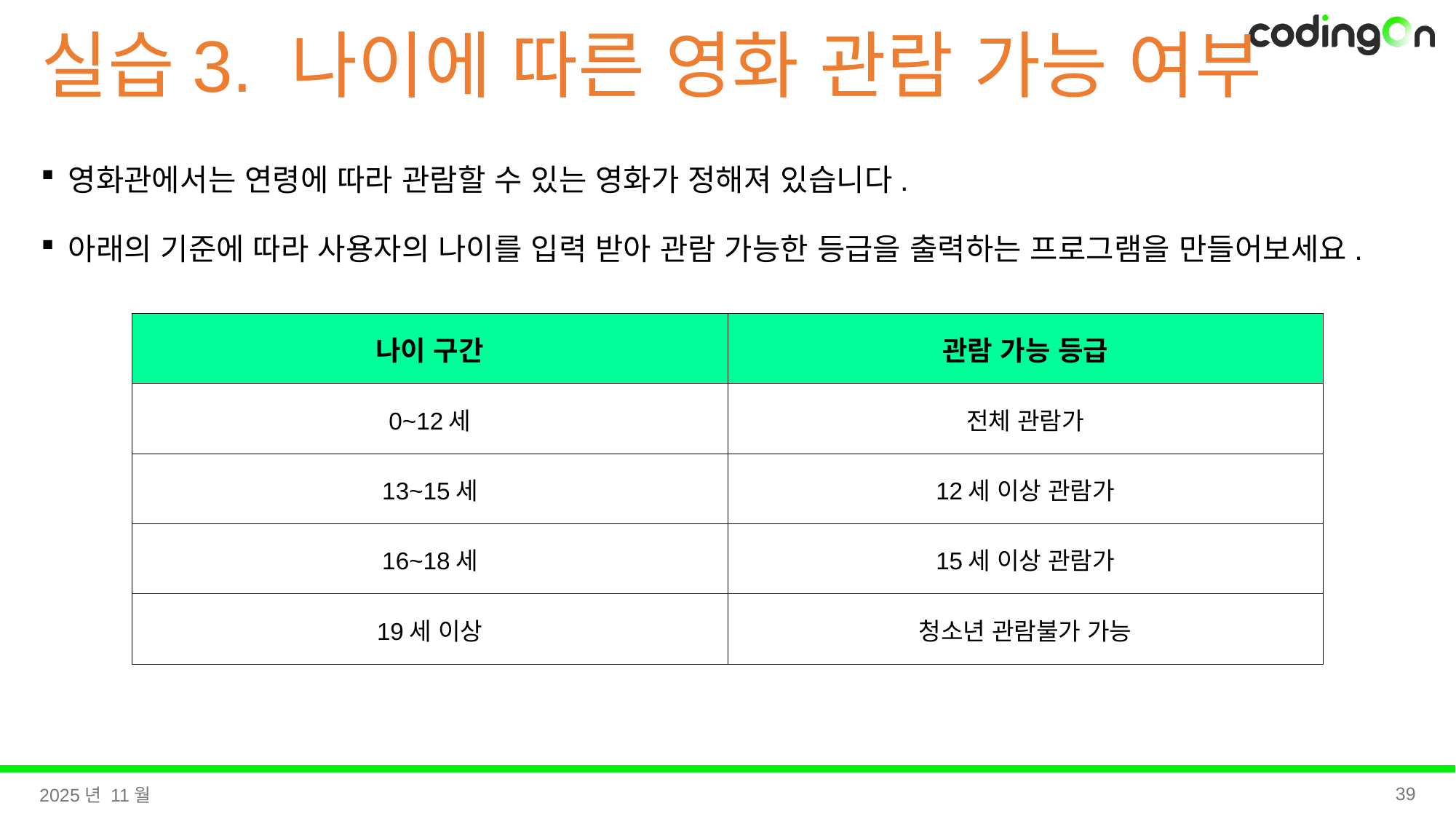

실습3. 나이에 따른 영화 관람 가능 여부
영화관에서는 연령에 따라 관람할 수 있는 영화가 정해져 있습니다.
아래의 기준에 따라 사용자의 나이를 입력 받아 관람 가능한 등급을 출력하는 프로그램을 만들어보세요.
| 나이 구간 | 관람 가능 등급 |
| --- | --- |
| 0~12세 | 전체 관람가 |
| 13~15세 | 12세 이상 관람가 |
| 16~18세 | 15세 이상 관람가 |
| 19세 이상 | 청소년 관람불가 가능 |
39
2025년 11월